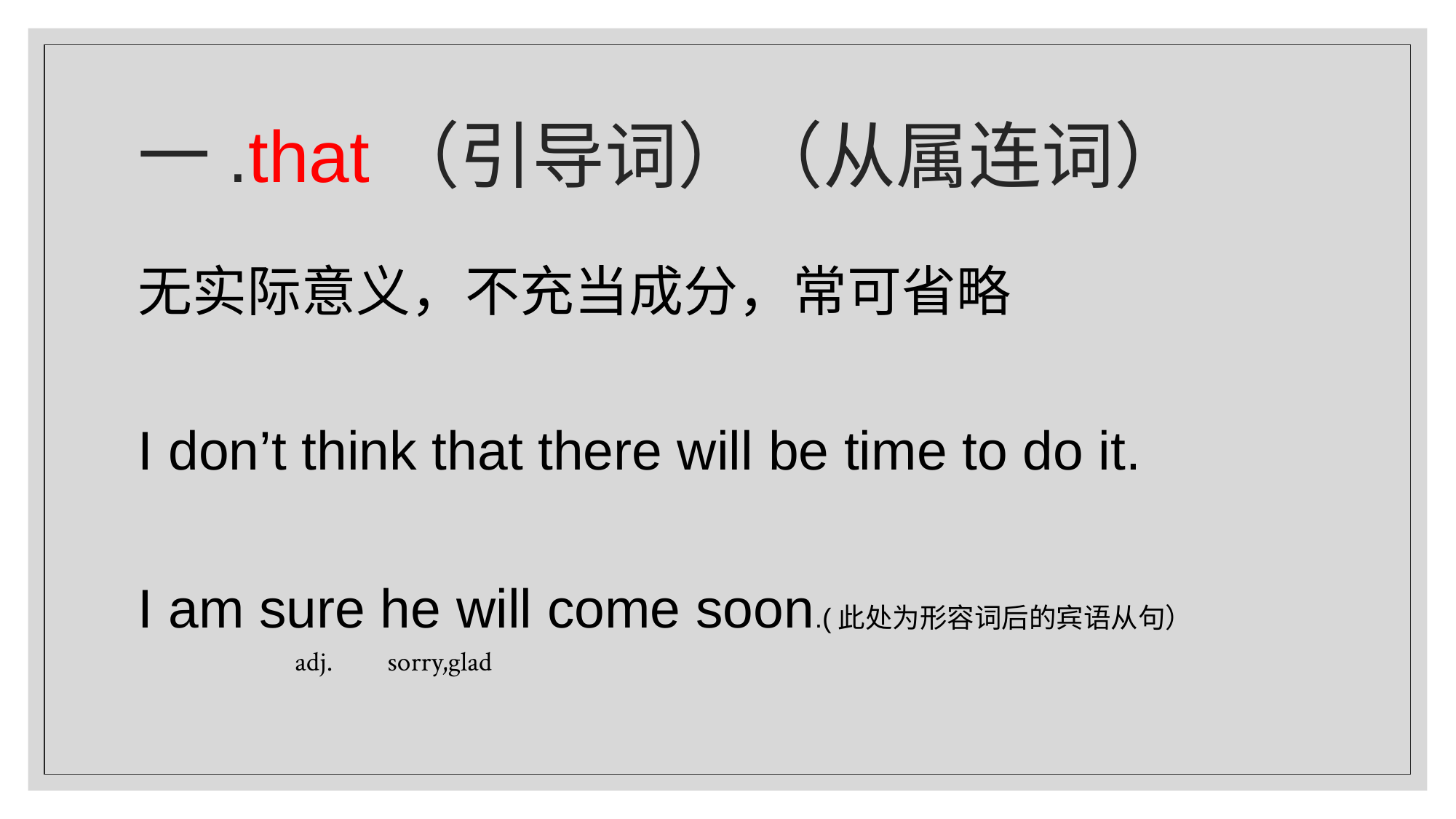

# 一.that（引导词）（从属连词）
无实际意义，不充当成分，常可省略

I don’t think that there will be time to do it.

I am sure he will come soon.(此处为形容词后的宾语从句）
adj.
sorry,glad